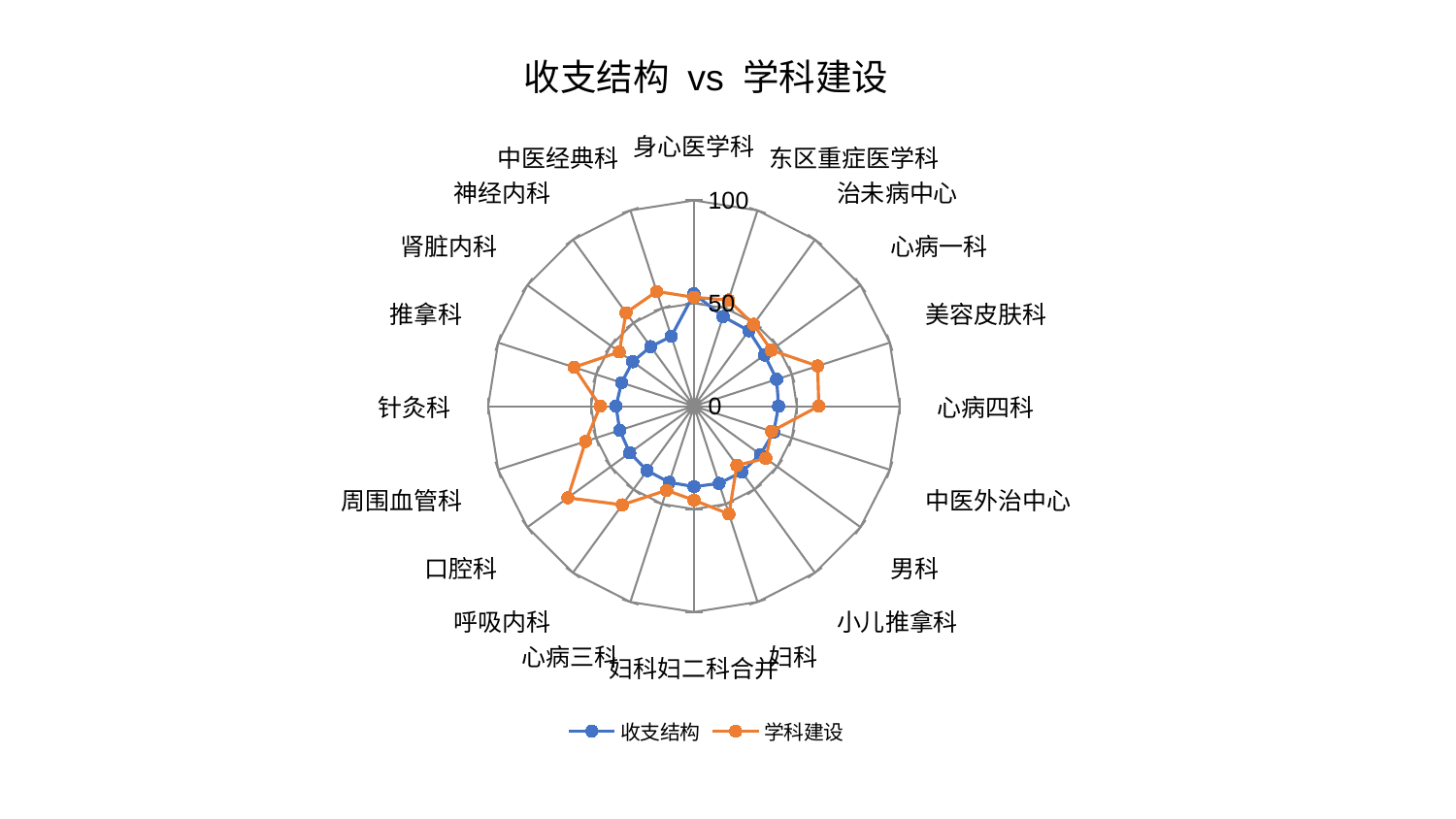

### Chart: 收支结构 vs 学科建设

| Category | 收支结构 | 学科建设 |
|---|---|---|
| 身心医学科 | 54.63128821625712 | 52.91778516474246 |
| 东区重症医学科 | 45.79604195071576 | 54.238356809487975 |
| 治未病中心 | 45.35239472497816 | 49.175932714279355 |
| 心病一科 | 42.35886147975553 | 46.3606600198347 |
| 美容皮肤科 | 42.26236787875796 | 63.18002304848059 |
| 心病四科 | 41.10037053160936 | 60.6456536683763 |
| 中医外治中心 | 40.724215195235715 | 39.62577533503954 |
| 男科 | 39.925930015665685 | 43.155303947580535 |
| 小儿推拿科 | 39.567237989326166 | 35.512866783098154 |
| 妇科 | 39.48042100879789 | 55.110651521667016 |
| 妇科妇二科合并 | 39.091660752357306 | 45.67772517827559 |
| 心病三科 | 38.928725525963586 | 42.991078177273714 |
| 呼吸内科 | 38.679416775049795 | 59.25463182003373 |
| 口腔科 | 38.55070421064875 | 75.74546071219318 |
| 周围血管科 | 37.90879591683703 | 55.335386440700496 |
| 针灸科 | 37.86623018657376 | 45.5346991777192 |
| 推拿科 | 36.992723226979585 | 61.26240218402257 |
| 肾脏内科 | 36.766618306211896 | 44.834052430772296 |
| 神经内科 | 35.78311309722695 | 56.15933954027432 |
| 中医经典科 | 35.67579187503295 | 58.619301094611735 |
68